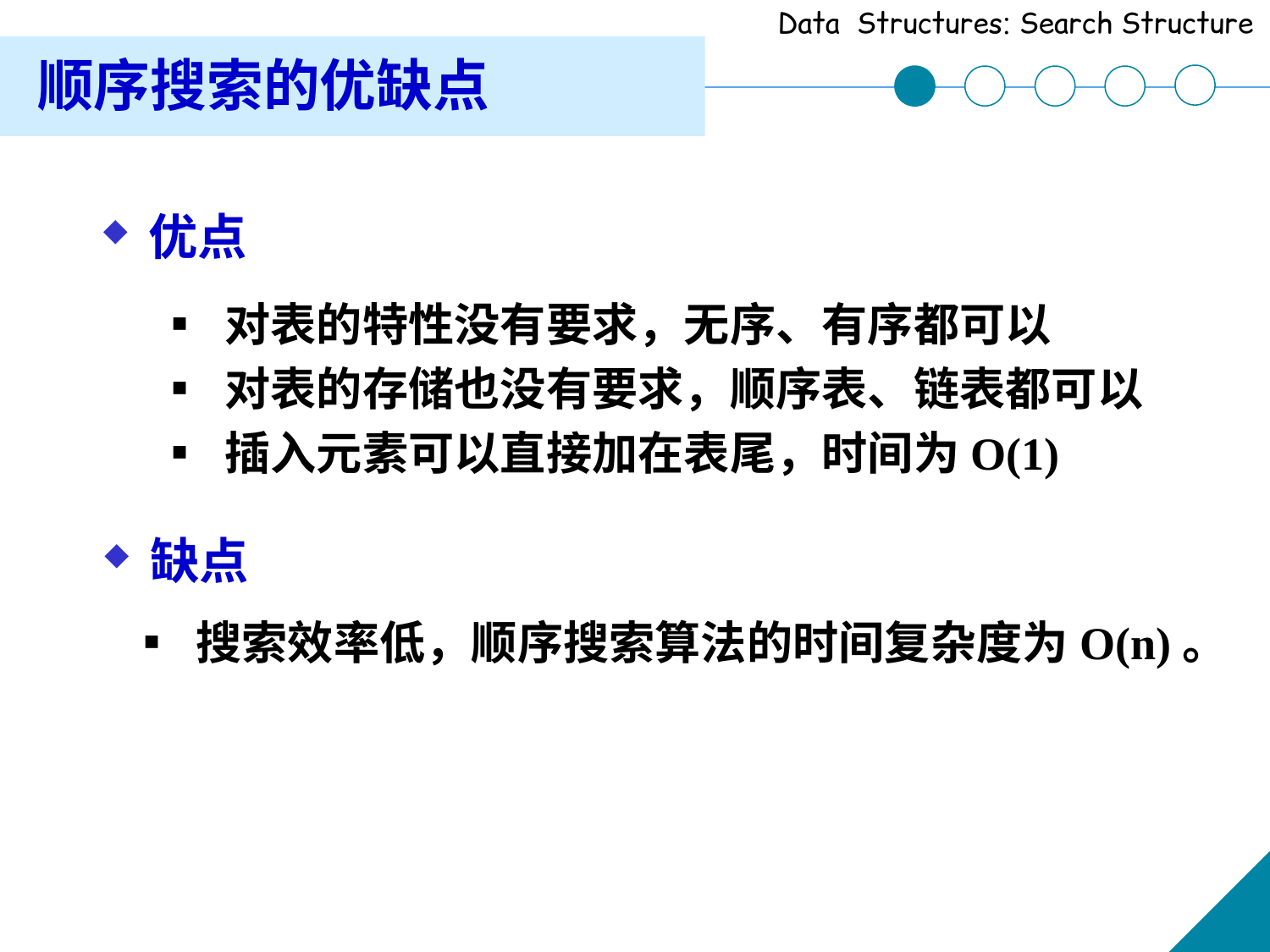

顺序搜索的优缺点

优点
▪ 对表的特性没有要求，无序、有序都可以
▪ 对表的存储也没有要求，顺序表、链表都可以
▪ 插入元素可以直接加在表尾，时间为O(1)
缺点
▪ 搜索效率低，顺序搜索算法的时间复杂度为O(n)。